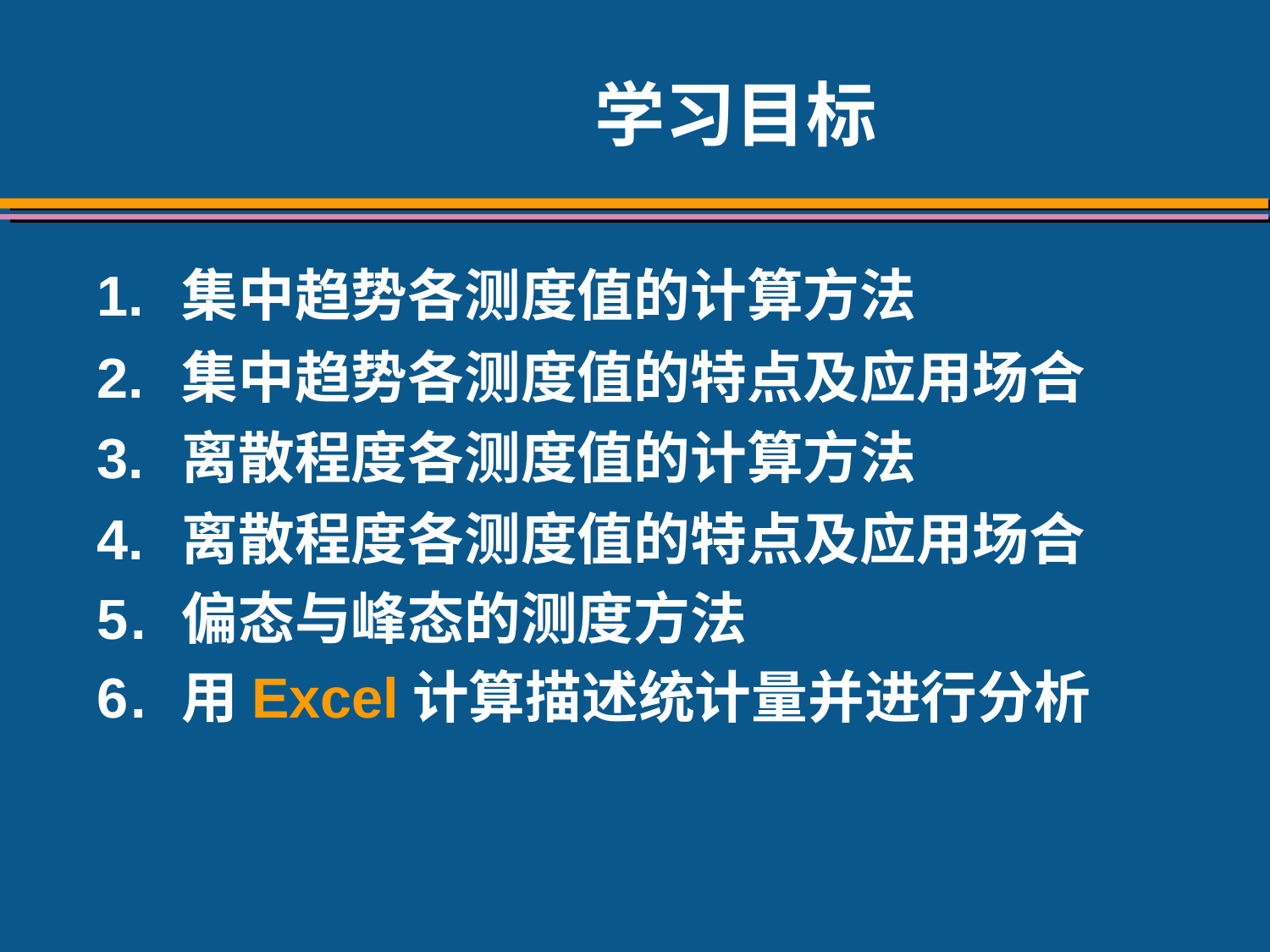

# 学习目标
1.	集中趋势各测度值的计算方法
2.	集中趋势各测度值的特点及应用场合
3.	离散程度各测度值的计算方法
4.	离散程度各测度值的特点及应用场合
偏态与峰态的测度方法
用Excel计算描述统计量并进行分析